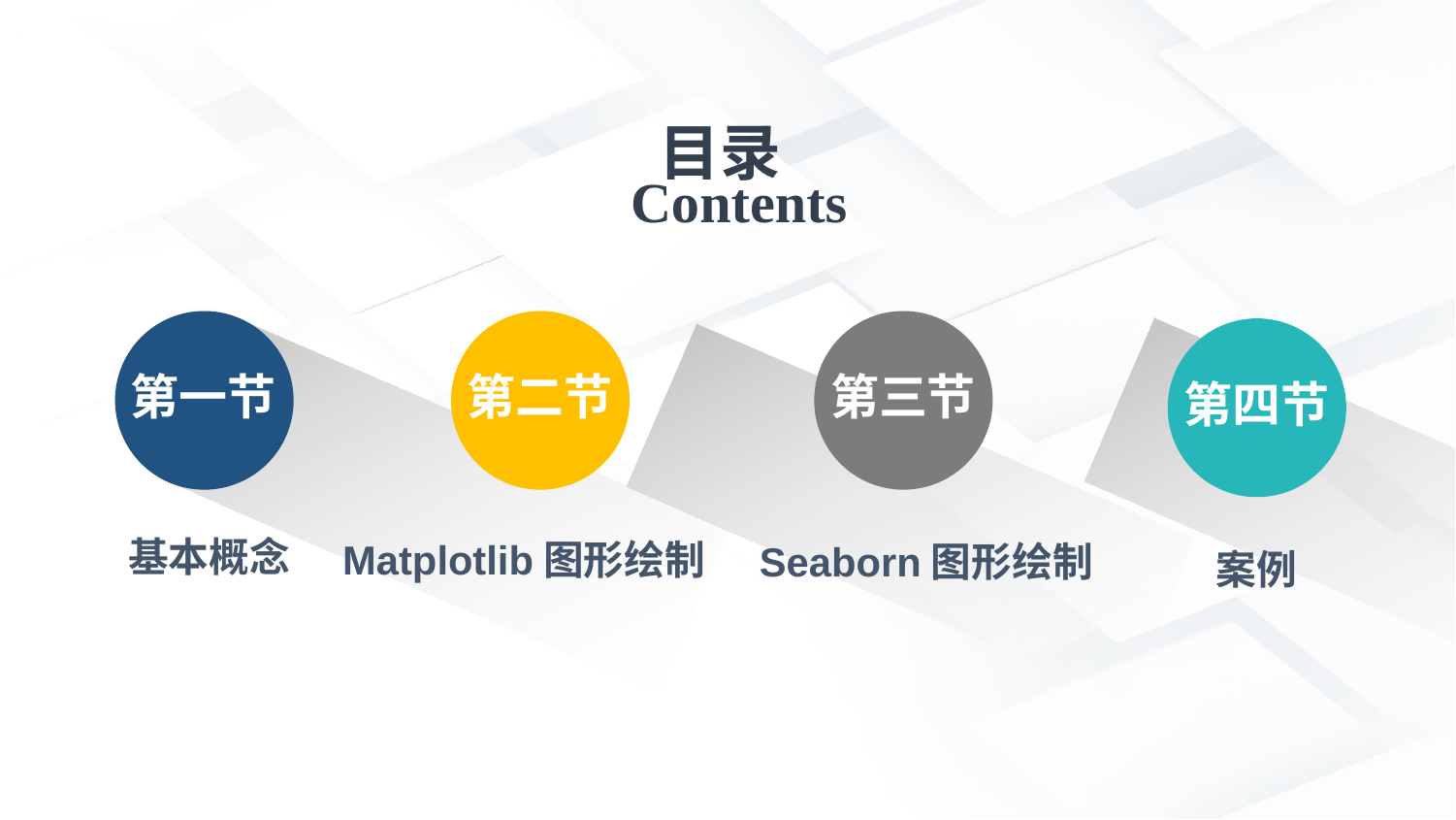

Contents
目录

第一节
基本概念
第二节
Matplotlib图形绘制
第三节
Seaborn图形绘制
第四节
案例